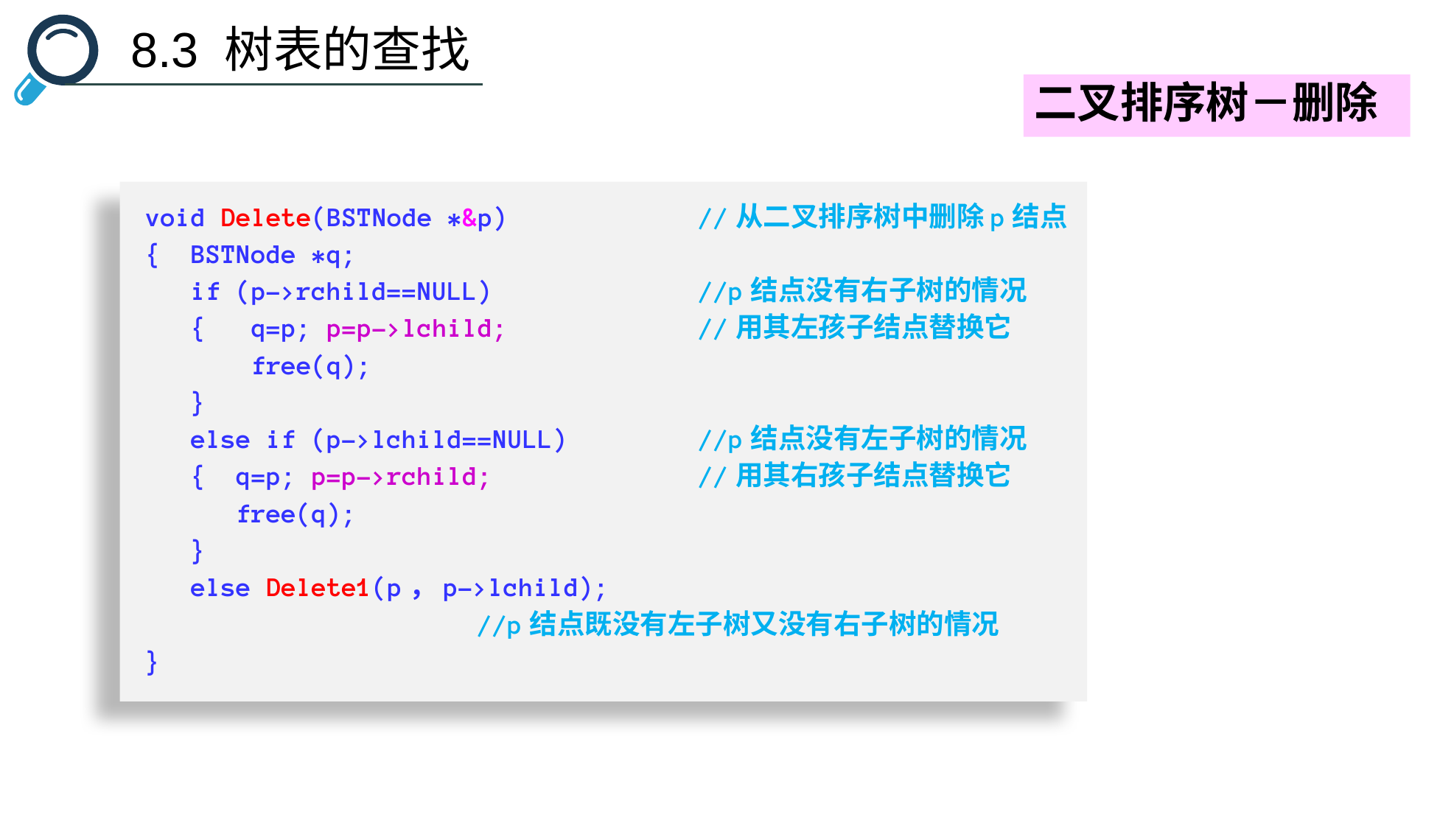

8.3 树表的查找
二叉排序树－删除
void Delete(BSTNode *&p)   	 	//从二叉排序树中删除p结点
{  BSTNode *q;
   if (p->rchild==NULL)        	//p结点没有右子树的情况
   {   q=p; p=p->lchild;		//用其左孩子结点替换它
       free(q);
   }
   else if (p->lchild==NULL)    	//p结点没有左子树的情况
   {  q=p; p=p->rchild;		//用其右孩子结点替换它
      free(q);
   }
   else Delete1(p，p->lchild);
            		//p结点既没有左子树又没有右子树的情况
}